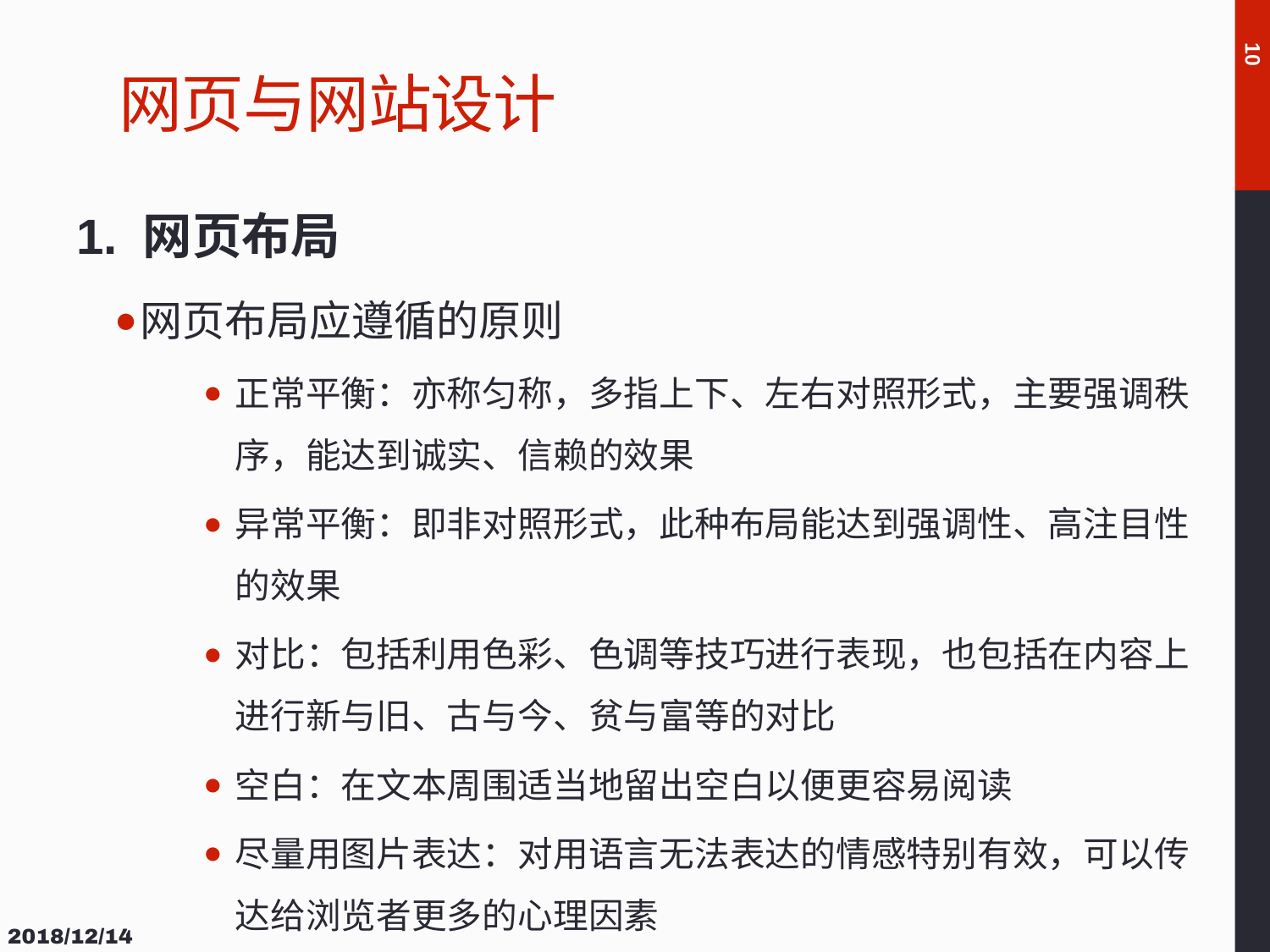

# 网页与网站设计
10
1. 网页布局
网页布局应遵循的原则
正常平衡：亦称匀称，多指上下、左右对照形式，主要强调秩序，能达到诚实、信赖的效果
异常平衡：即非对照形式，此种布局能达到强调性、高注目性的效果
对比：包括利用色彩、色调等技巧进行表现，也包括在内容上进行新与旧、古与今、贫与富等的对比
空白：在文本周围适当地留出空白以便更容易阅读
尽量用图片表达：对用语言无法表达的情感特别有效，可以传达给浏览者更多的心理因素
2018/12/14